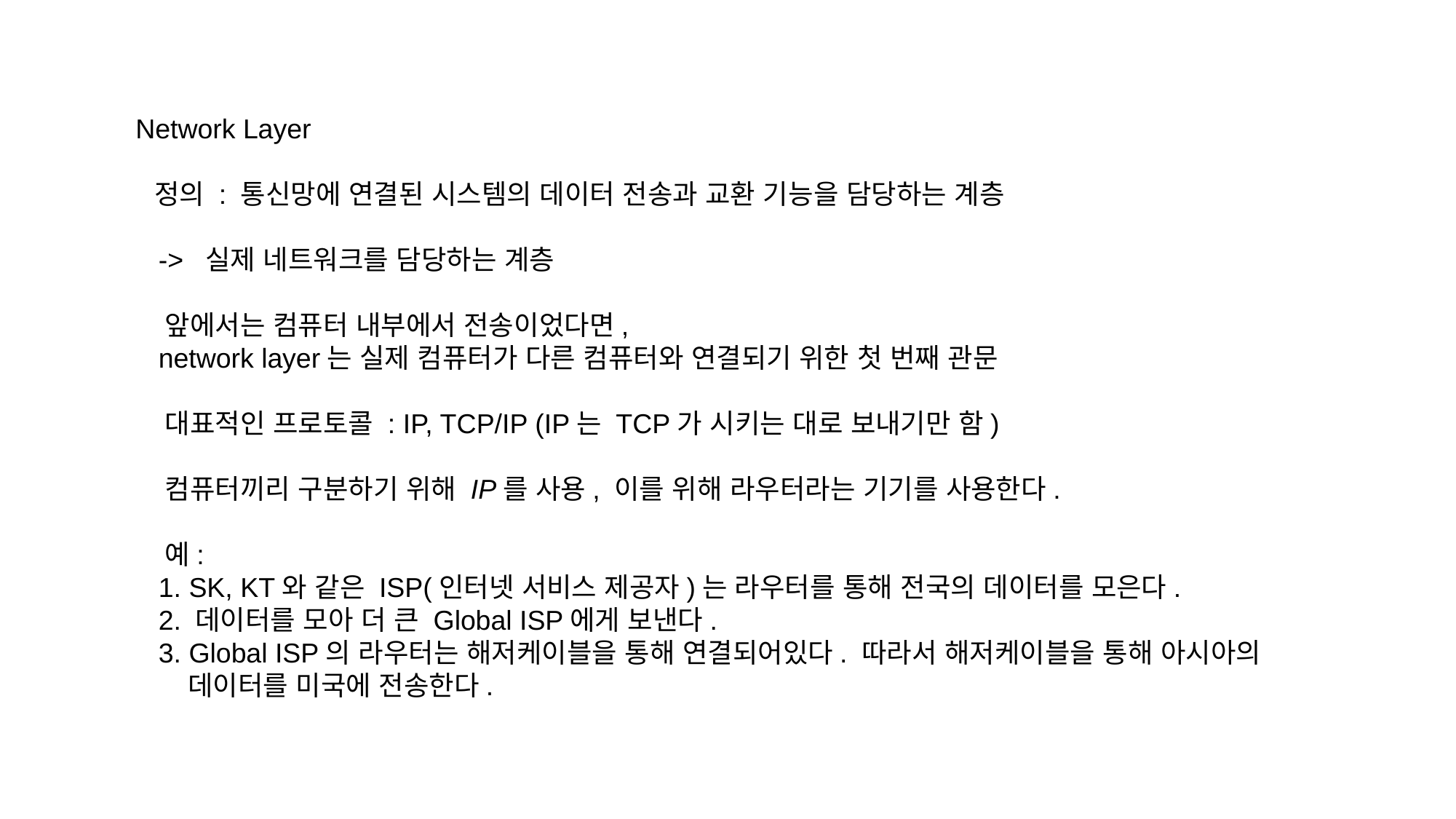

Network Layer

  정의 : 통신망에 연결된 시스템의 데이터 전송과 교환 기능을 담당하는 계층

   ->  실제 네트워크를 담당하는 계층

   앞에서는 컴퓨터 내부에서 전송이었다면,
   network layer는 실제 컴퓨터가 다른 컴퓨터와 연결되기 위한 첫 번째 관문

   대표적인 프로토콜 : IP, TCP/IP (IP는 TCP가 시키는 대로 보내기만 함)

   컴퓨터끼리 구분하기 위해 IP를 사용, 이를 위해 라우터라는 기기를 사용한다.

   예:
   1. SK, KT와 같은 ISP(인터넷 서비스 제공자)는 라우터를 통해 전국의 데이터를 모은다.
   2. 데이터를 모아 더 큰 Global ISP에게 보낸다.
   3. Global ISP의 라우터는 해저케이블을 통해 연결되어있다. 따라서 해저케이블을 통해 아시아의
      데이터를 미국에 전송한다.